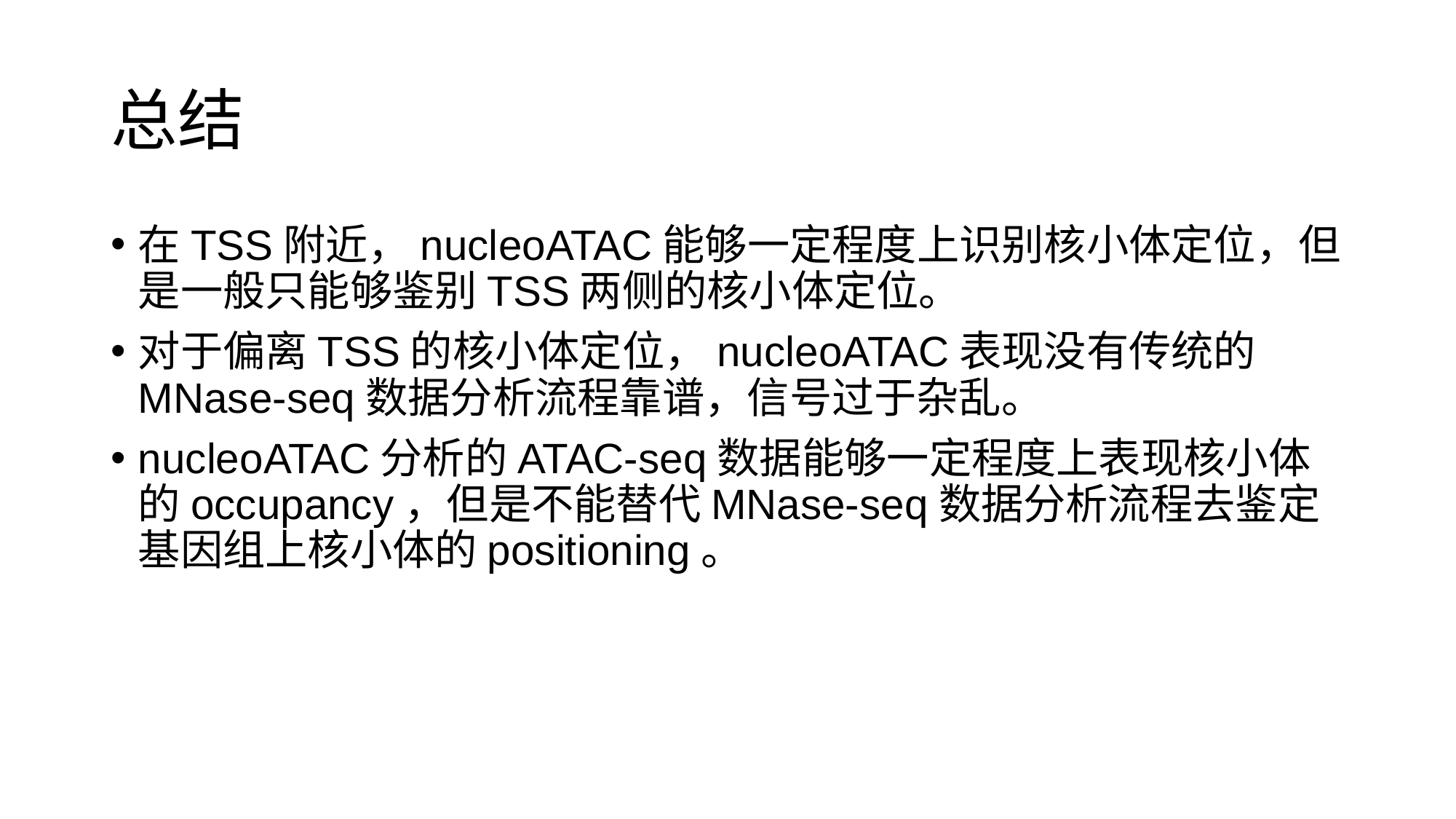

# 总结
在TSS附近，nucleoATAC能够一定程度上识别核小体定位，但是一般只能够鉴别TSS两侧的核小体定位。
对于偏离TSS的核小体定位，nucleoATAC表现没有传统的MNase-seq数据分析流程靠谱，信号过于杂乱。
nucleoATAC分析的ATAC-seq数据能够一定程度上表现核小体的occupancy，但是不能替代MNase-seq数据分析流程去鉴定基因组上核小体的positioning。